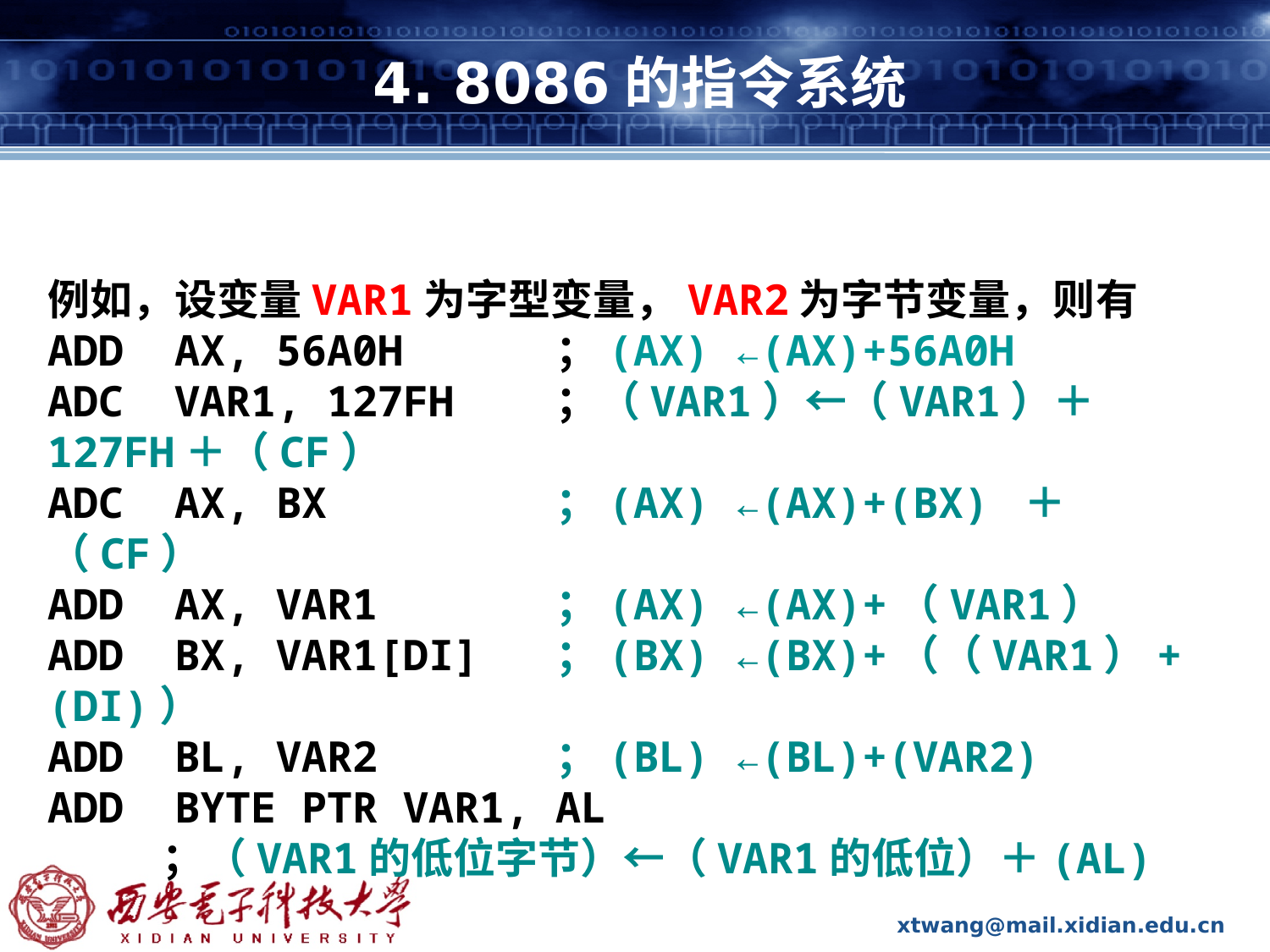

# 4. 8086的指令系统

例如，设变量VAR1为字型变量，VAR2为字节变量，则有
ADD  AX, 56A0H		；(AX) ←(AX)+56A0H
ADC  VAR1, 127FH	；（VAR1）←（VAR1）＋127FH＋（CF）
ADC  AX, BX 		；(AX) ←(AX)+(BX) ＋（CF）
ADD  AX, VAR1      	；(AX) ←(AX)+（VAR1）
ADD  BX, VAR1[DI] 	；(BX) ←(BX)+（（VAR1）+(DI)）
ADD  BL, VAR2      	；(BL) ←(BL)+(VAR2)
ADD  BYTE PTR VAR1, AL
           ；（VAR1的低位字节）←（VAR1的低位）＋(AL)